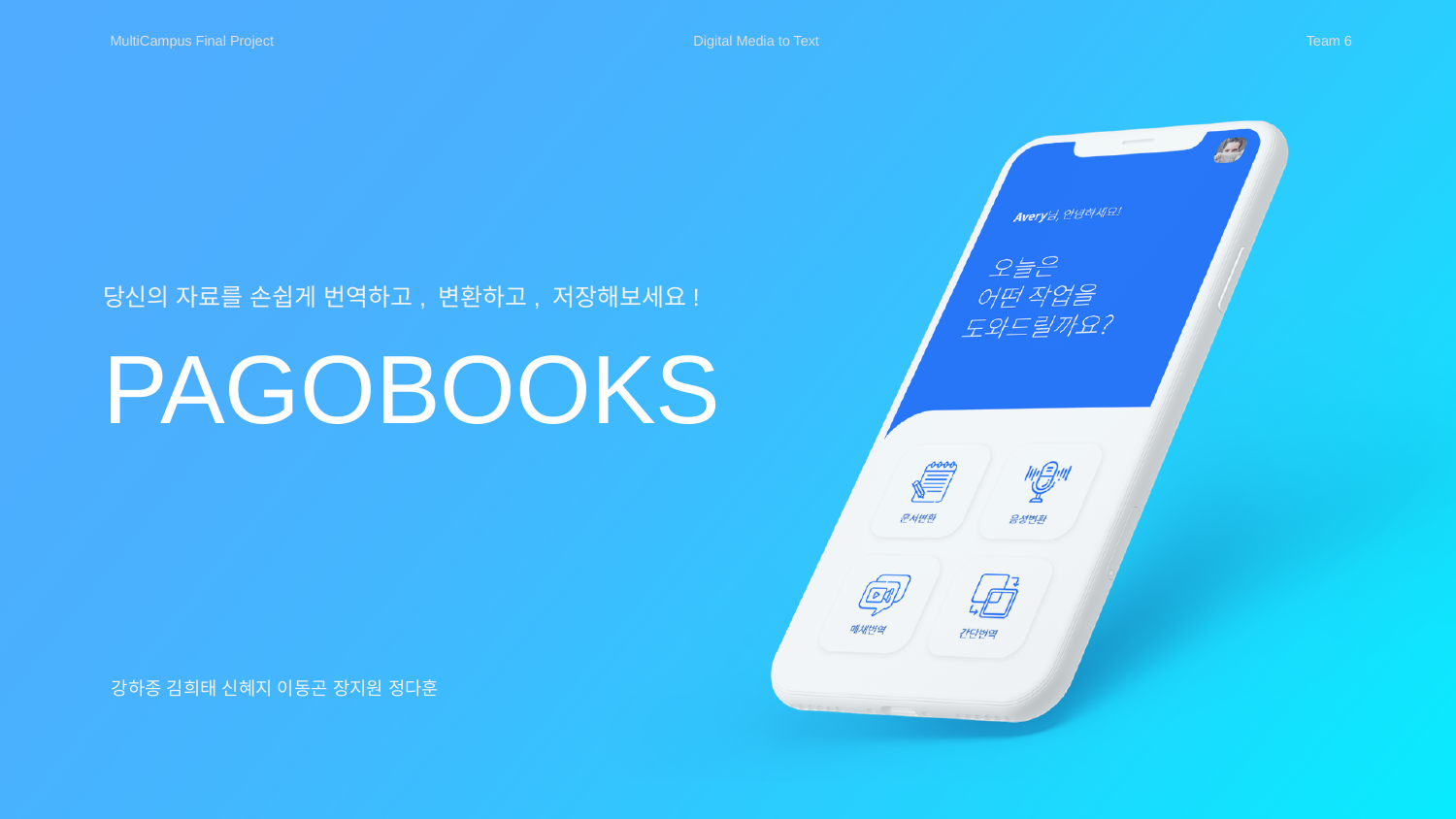

MultiCampus Final Project
Team 6
Digital Media to Text
당신의 자료를 손쉽게 번역하고, 변환하고, 저장해보세요!
PAGOBOOKS
강하종 김희태 신혜지 이동곤 장지원 정다훈